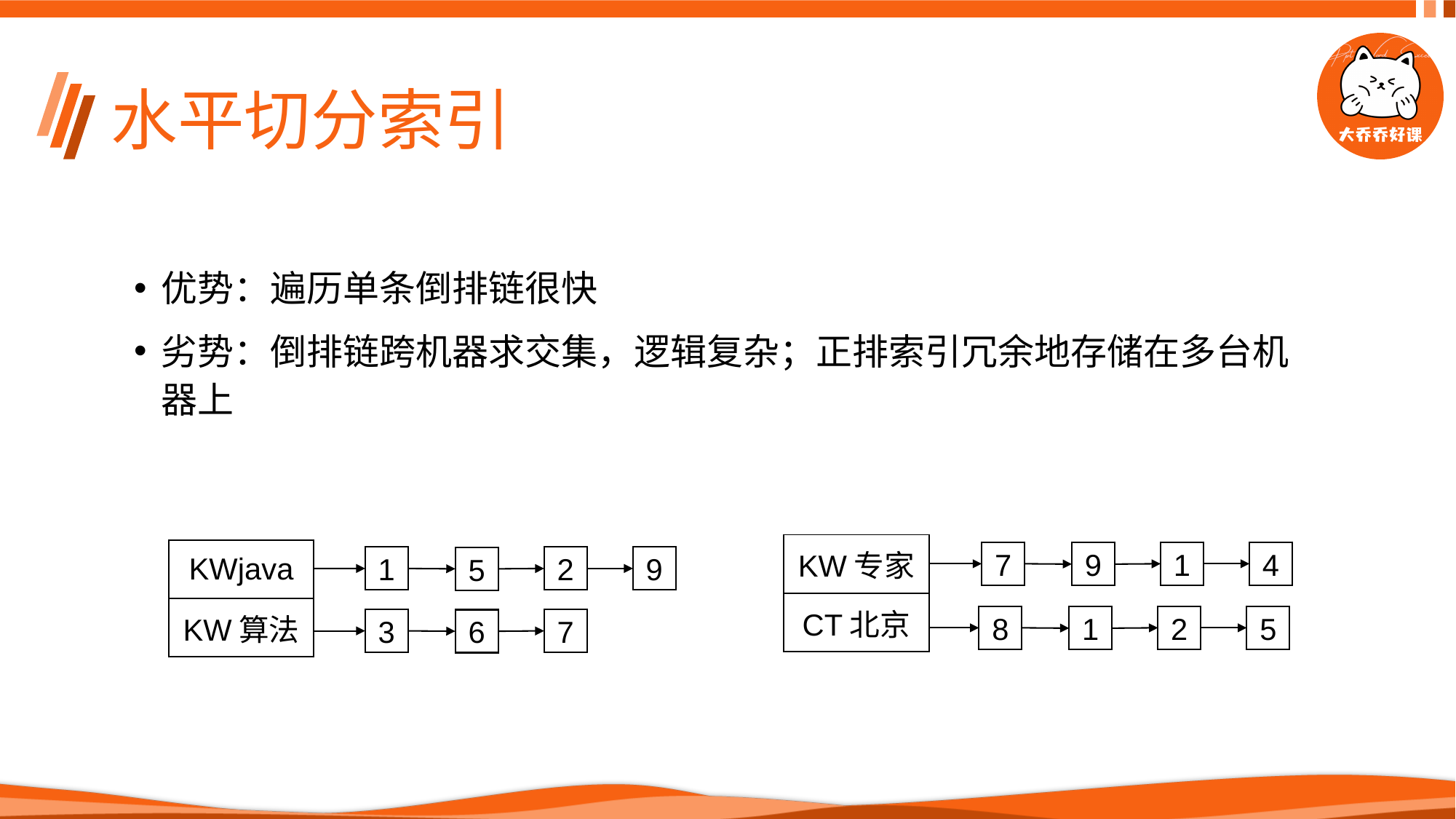

# 水平切分索引
优势：遍历单条倒排链很快
劣势：倒排链跨机器求交集，逻辑复杂；正排索引冗余地存储在多台机器上
| KW专家 |
| --- |
| CT北京 |
| KWjava |
| --- |
| KW算法 |
7
1
4
9
1
2
9
5
8
2
5
1
3
7
6